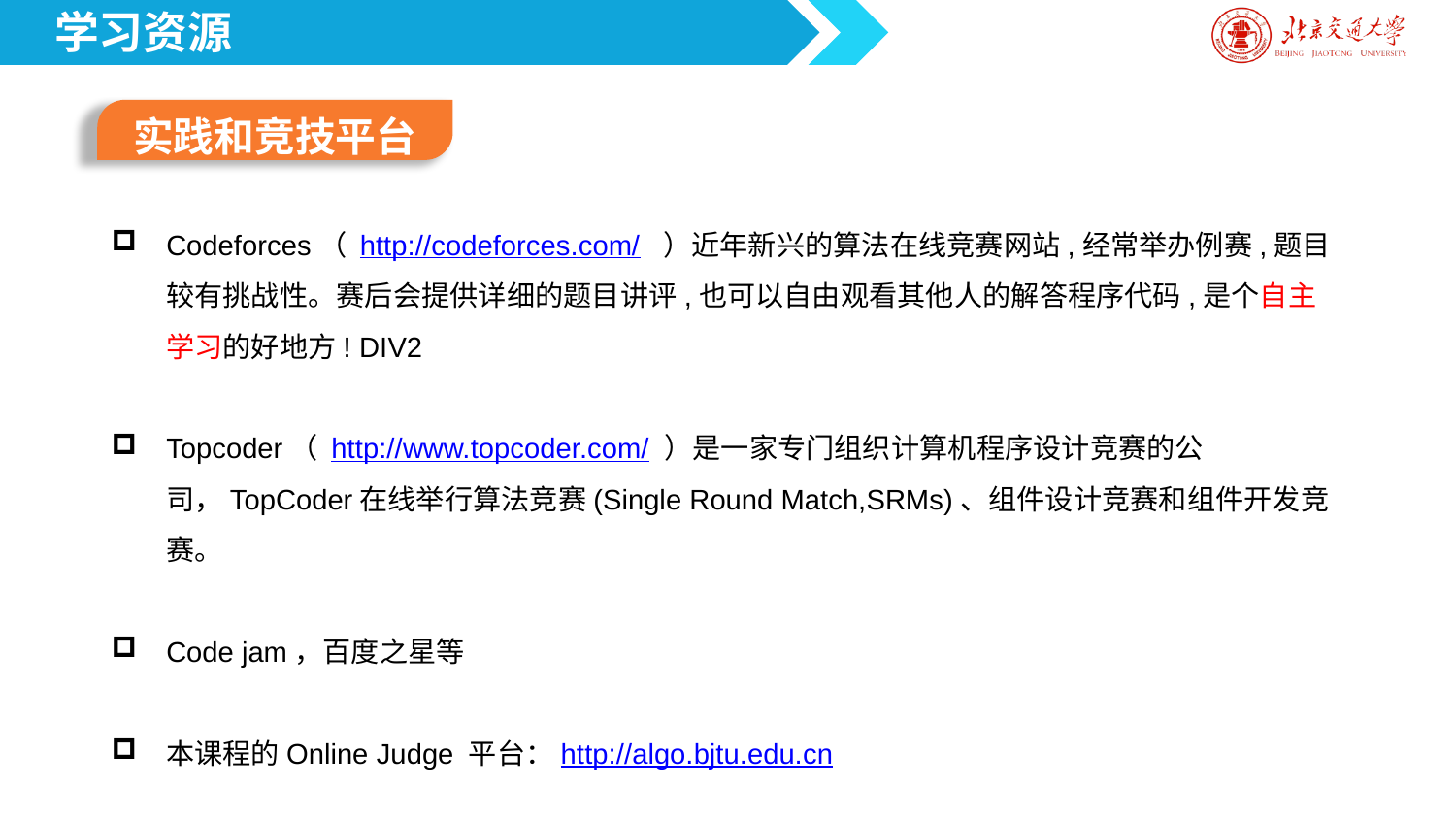

学习资源
实践和竞技平台

Codeforces（ http://codeforces.com/  ）近年新兴的算法在线竞赛网站,经常举办例赛,题目较有挑战性。赛后会提供详细的题目讲评,也可以自由观看其他人的解答程序代码,是个自主学习的好地方! DIV2

Topcoder（ http://www.topcoder.com/ ）是一家专门组织计算机程序设计竞赛的公司，TopCoder在线举行算法竞赛(Single Round Match,SRMs)、组件设计竞赛和组件开发竞赛。

Code jam，百度之星等

本课程的Online Judge 平台：http://algo.bjtu.edu.cn